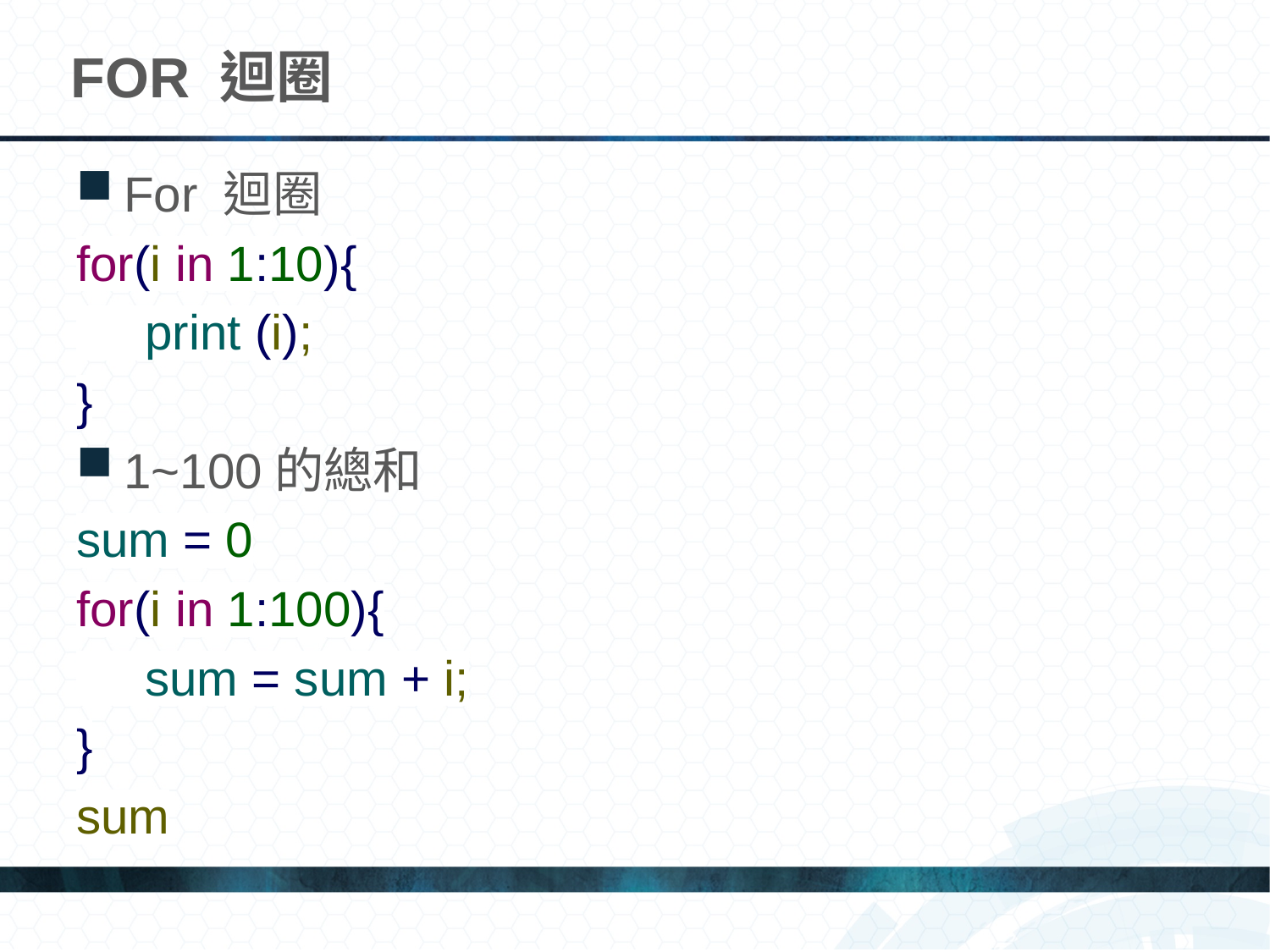

# FOR 迴圈
For 迴圈
for(i in 1:10){
     print (i);
}
1~100的總和
sum = 0
for(i in 1:100){
     sum = sum + i;
}
sum